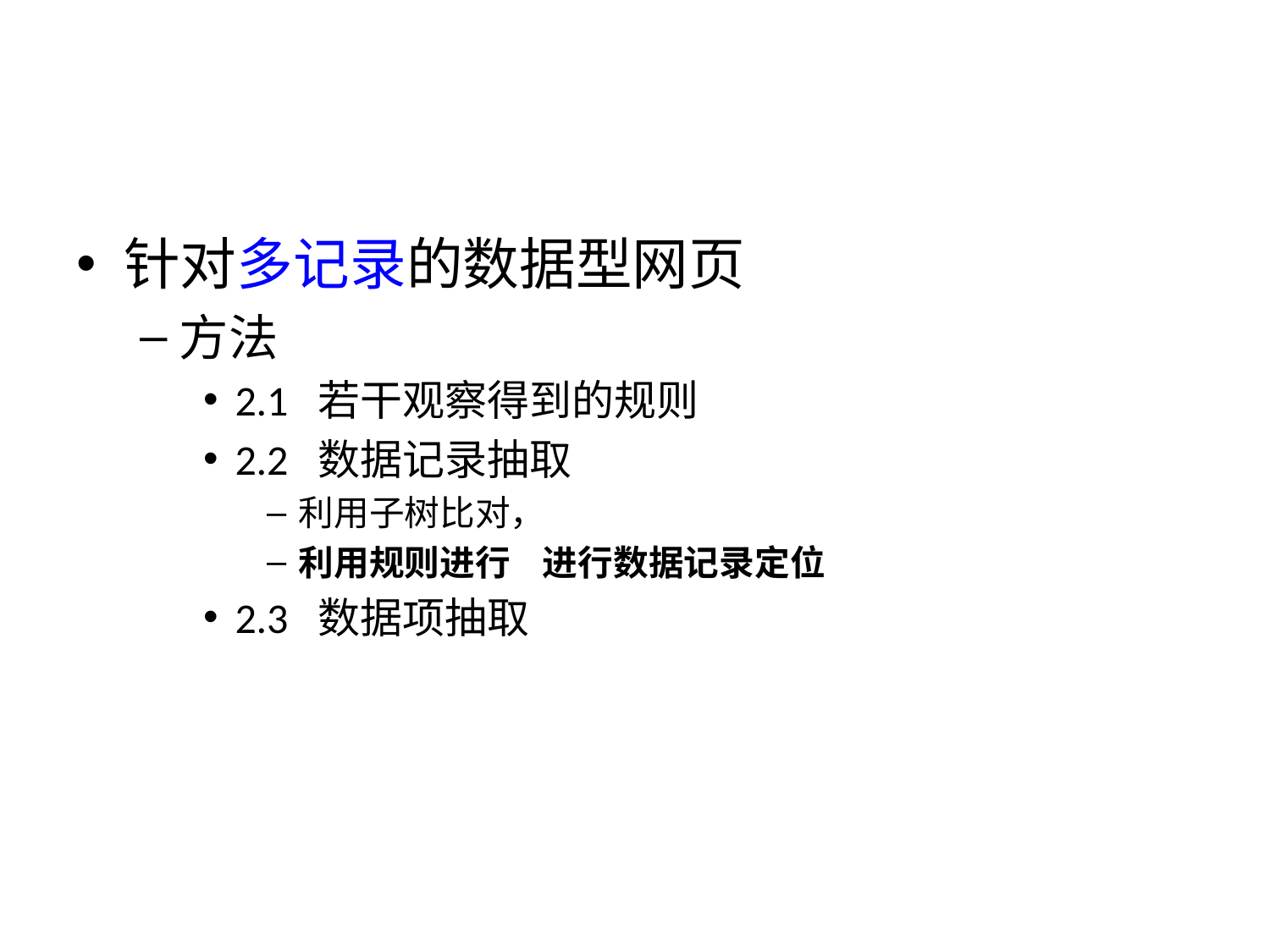

#
针对多记录的数据型网页
方法
2.1  若干观察得到的规则
2.2  数据记录抽取
利用子树比对，
利用规则进行    进行数据记录定位
2.3  数据项抽取